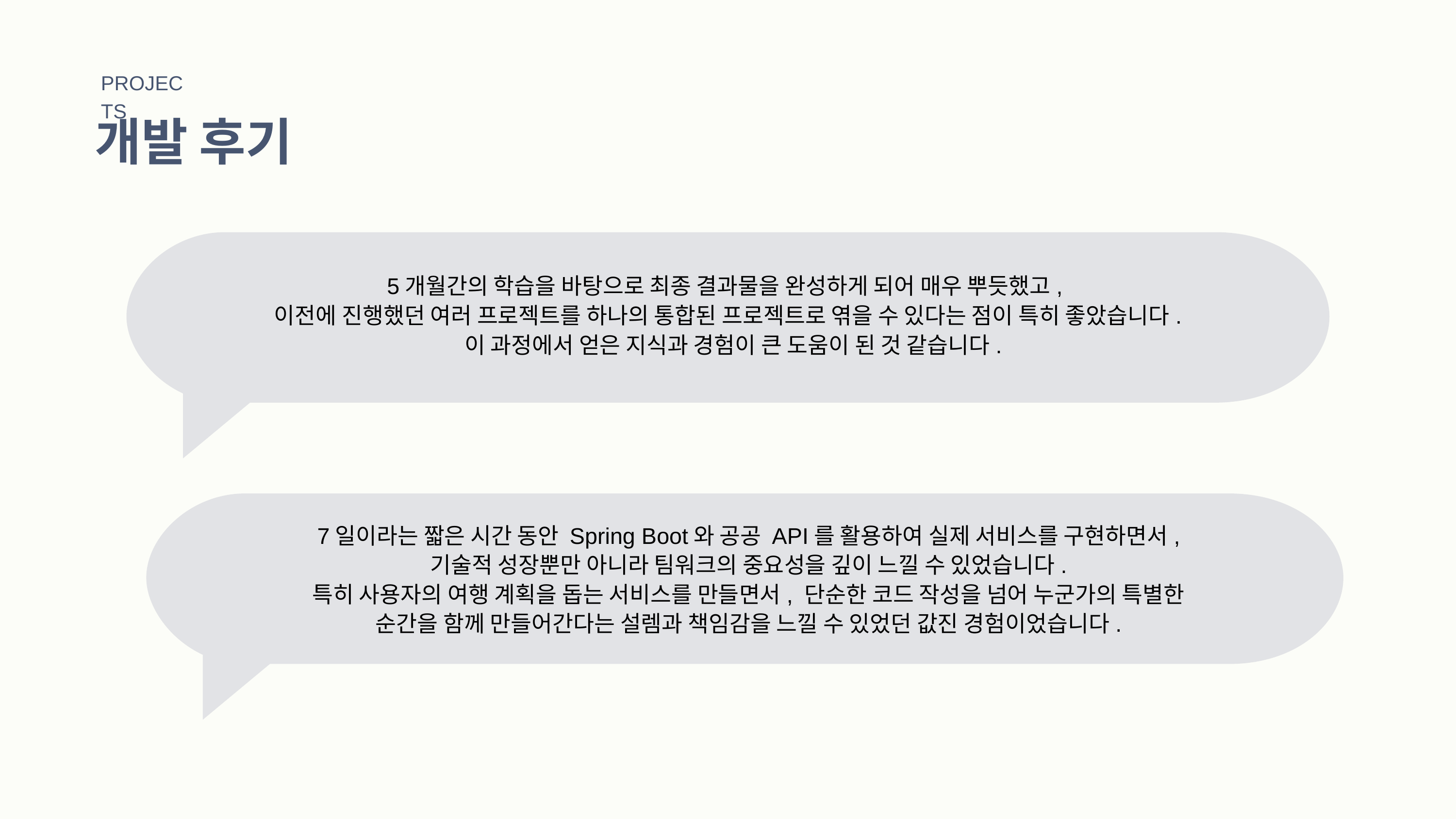

PROJECTS
개발 후기

5개월간의 학습을 바탕으로 최종 결과물을 완성하게 되어 매우 뿌듯했고,
이전에 진행했던 여러 프로젝트를 하나의 통합된 프로젝트로 엮을 수 있다는 점이 특히 좋았습니다.
 이 과정에서 얻은 지식과 경험이 큰 도움이 된 것 같습니다.

7일이라는 짧은 시간 동안 Spring Boot와 공공 API를 활용하여 실제 서비스를 구현하면서, 기술적 성장뿐만 아니라 팀워크의 중요성을 깊이 느낄 수 있었습니다.
특히 사용자의 여행 계획을 돕는 서비스를 만들면서, 단순한 코드 작성을 넘어 누군가의 특별한 순간을 함께 만들어간다는 설렘과 책임감을 느낄 수 있었던 값진 경험이었습니다.